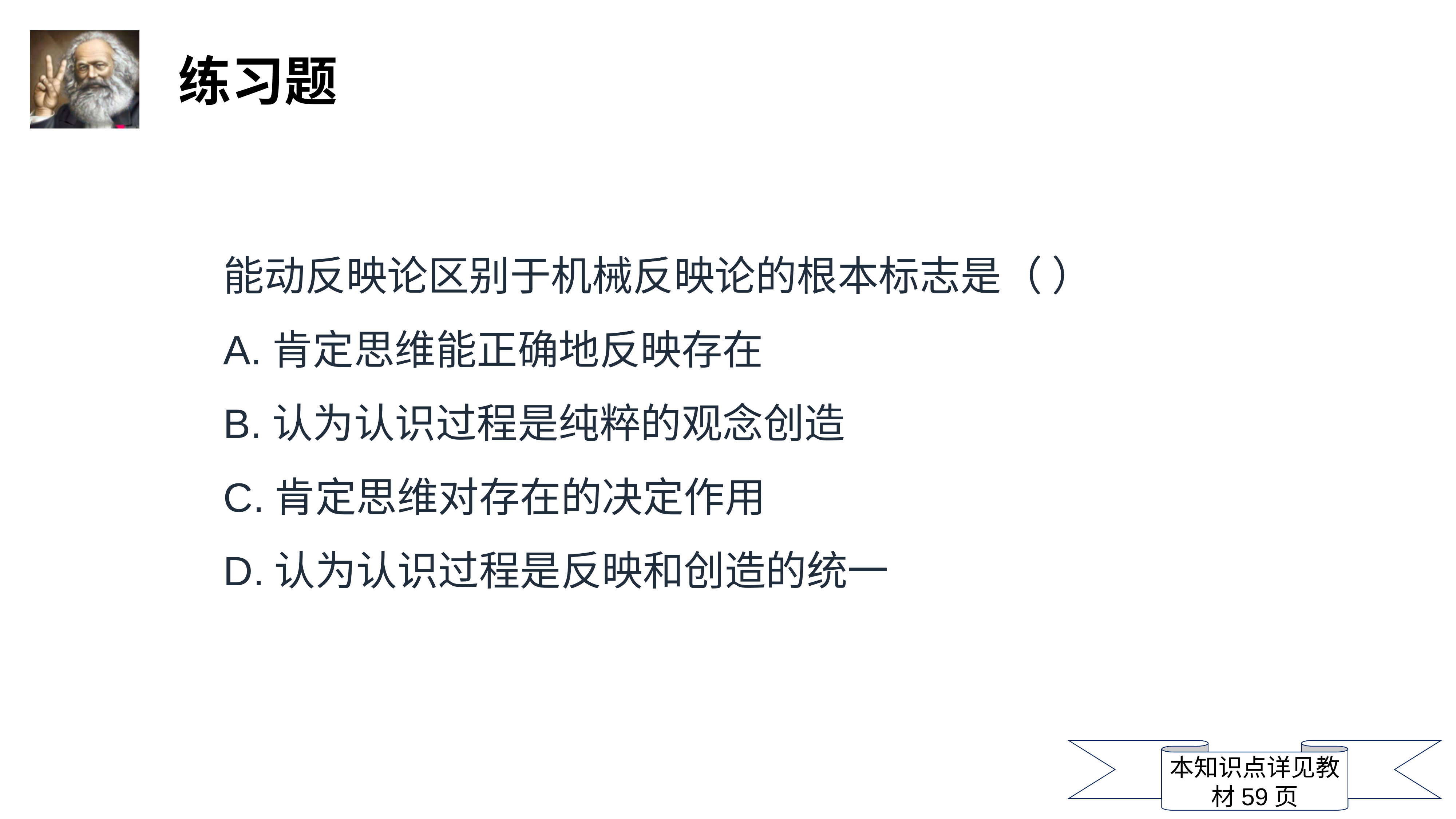

能动反映论区别于机械反映论的根本标志是（ ）
A.肯定思维能正确地反映存在
B.认为认识过程是纯粹的观念创造
C.肯定思维对存在的决定作用
D.认为认识过程是反映和创造的统一
本知识点详见教材59页